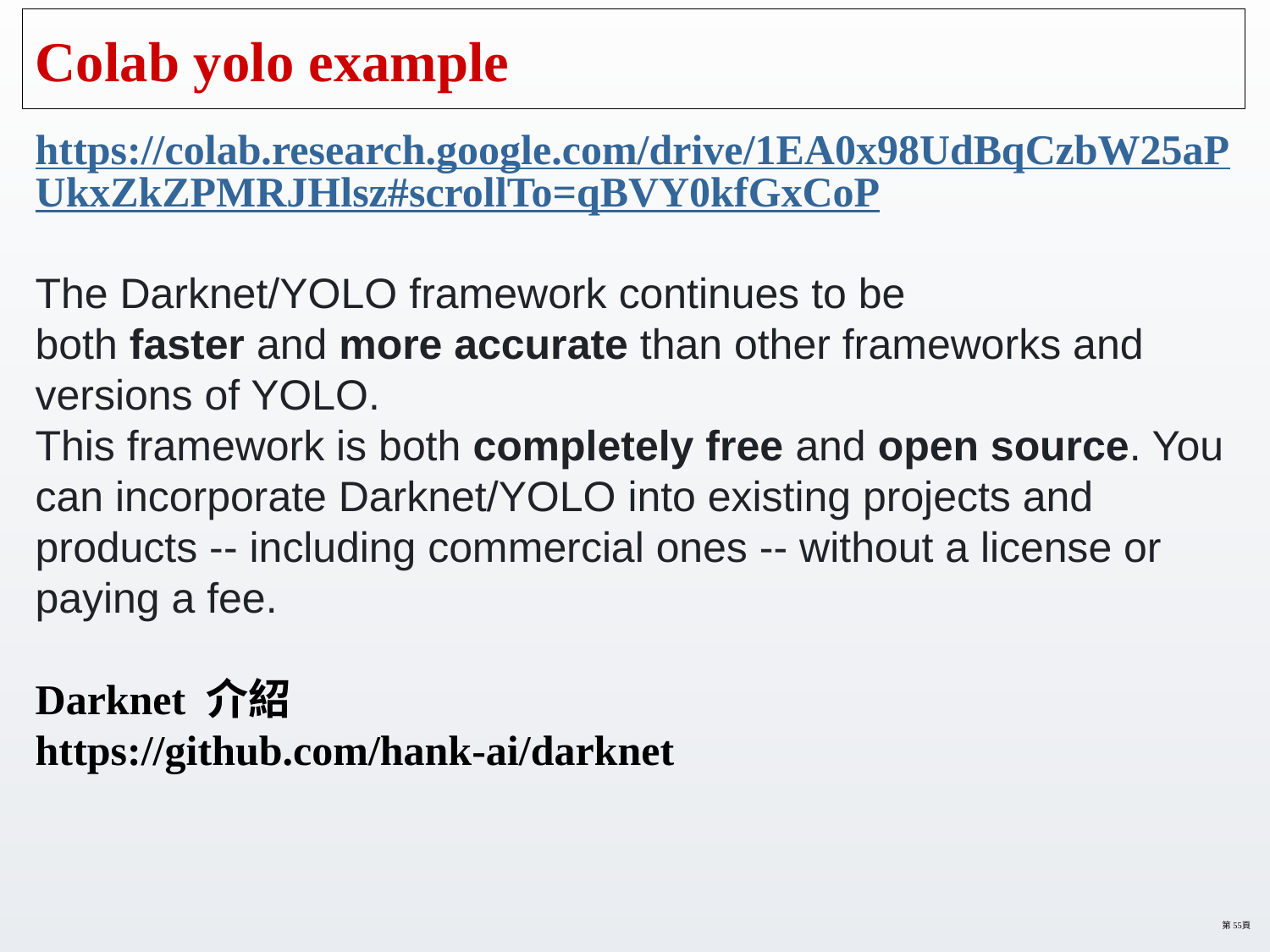

# Colab yolo example
https://colab.research.google.com/drive/1EA0x98UdBqCzbW25aPUkxZkZPMRJHlsz#scrollTo=qBVY0kfGxCoP

The Darknet/YOLO framework continues to be both faster and more accurate than other frameworks and versions of YOLO.
This framework is both completely free and open source. You can incorporate Darknet/YOLO into existing projects and products -- including commercial ones -- without a license or paying a fee.

Darknet 介紹
https://github.com/hank-ai/darknet